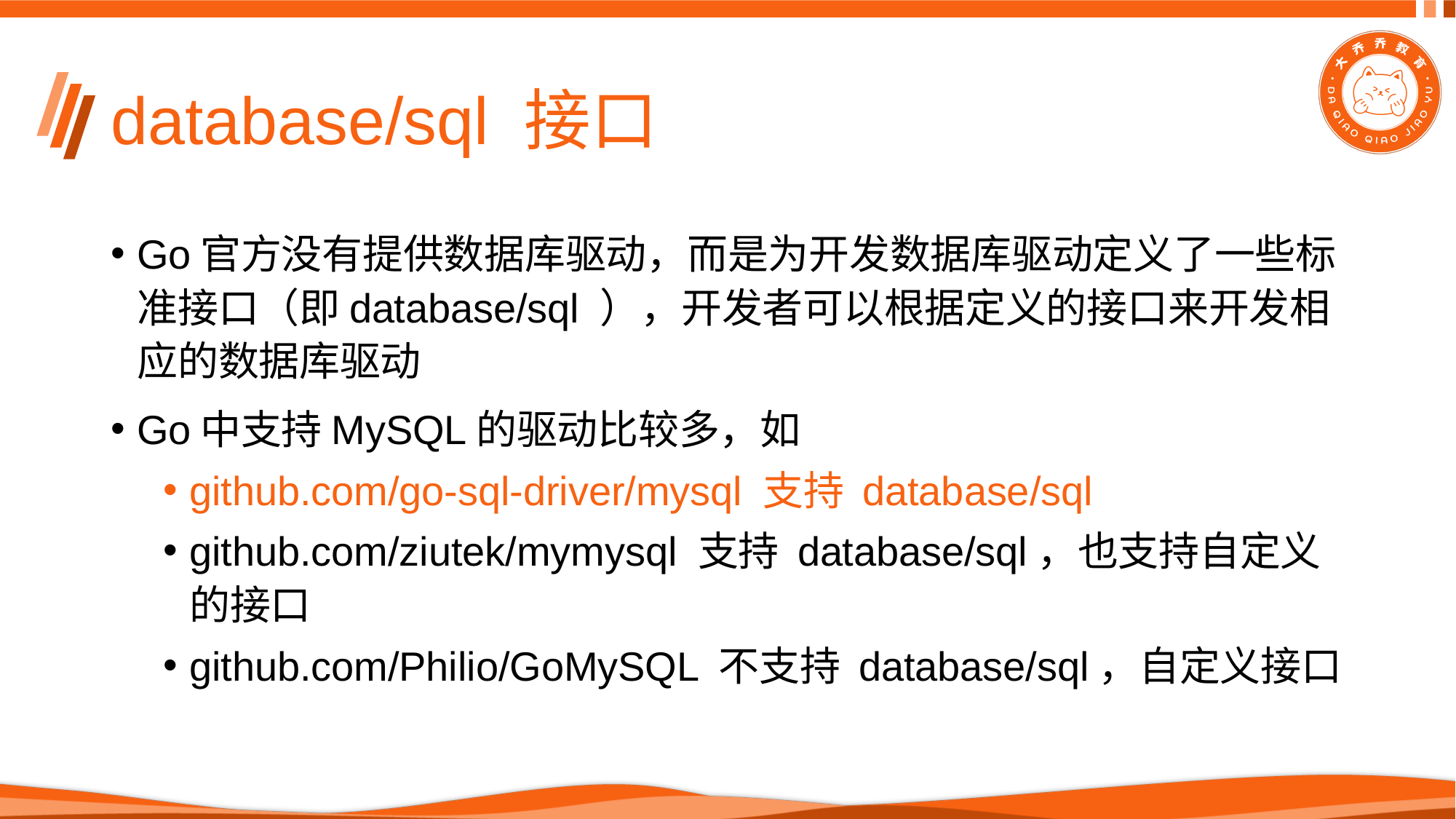

# database/sql 接口
Go官方没有提供数据库驱动，而是为开发数据库驱动定义了一些标准接口（即database/sql ），开发者可以根据定义的接口来开发相应的数据库驱动
Go中支持MySQL的驱动比较多，如
github.com/go-sql-driver/mysql 支持 database/sql
github.com/ziutek/mymysql 支持 database/sql，也支持自定义的接口
github.com/Philio/GoMySQL 不支持 database/sql，自定义接口